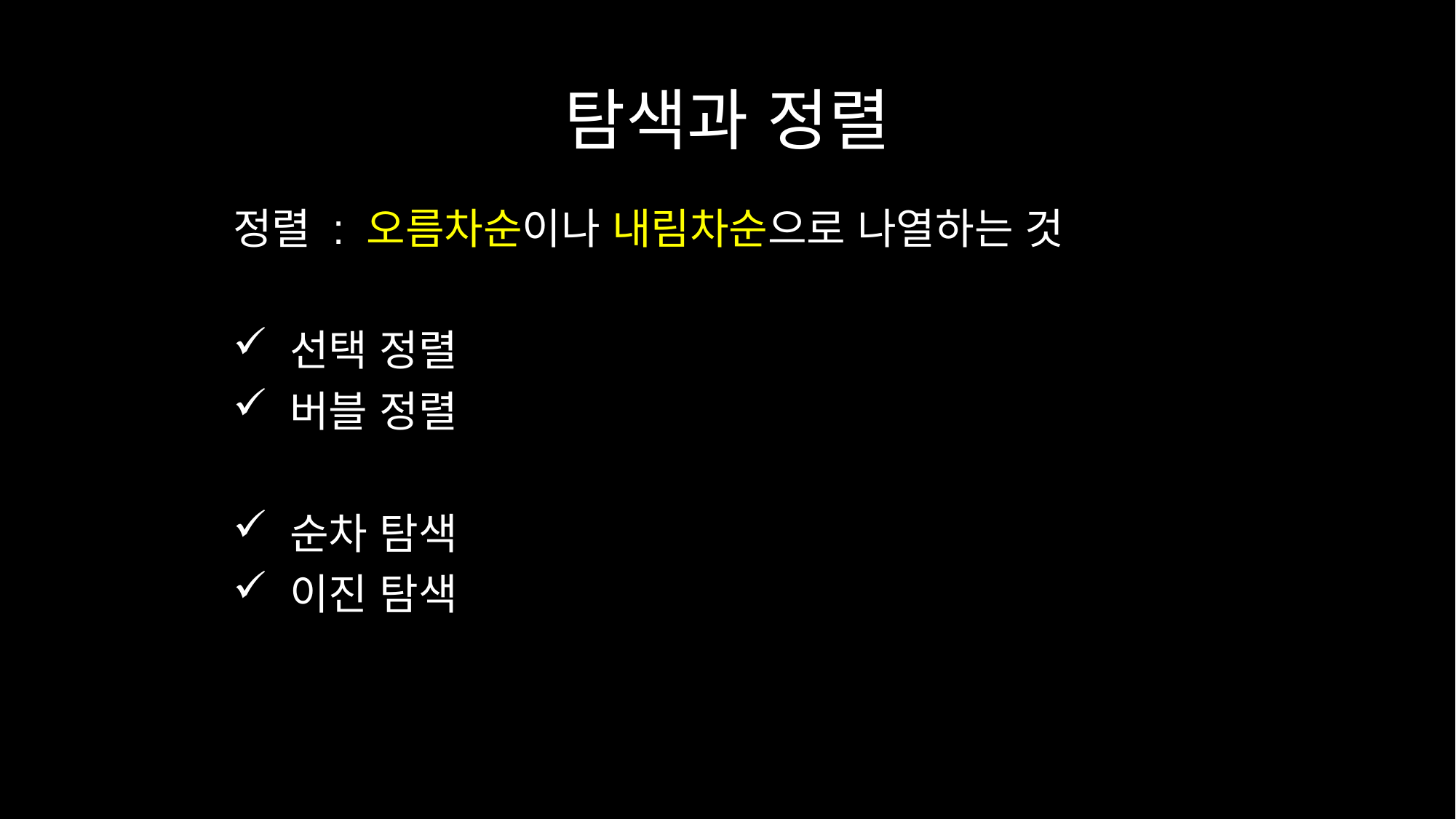

# 탐색과 정렬
정렬 : 오름차순이나 내림차순으로 나열하는 것

 선택 정렬
 버블 정렬

 순차 탐색
 이진 탐색